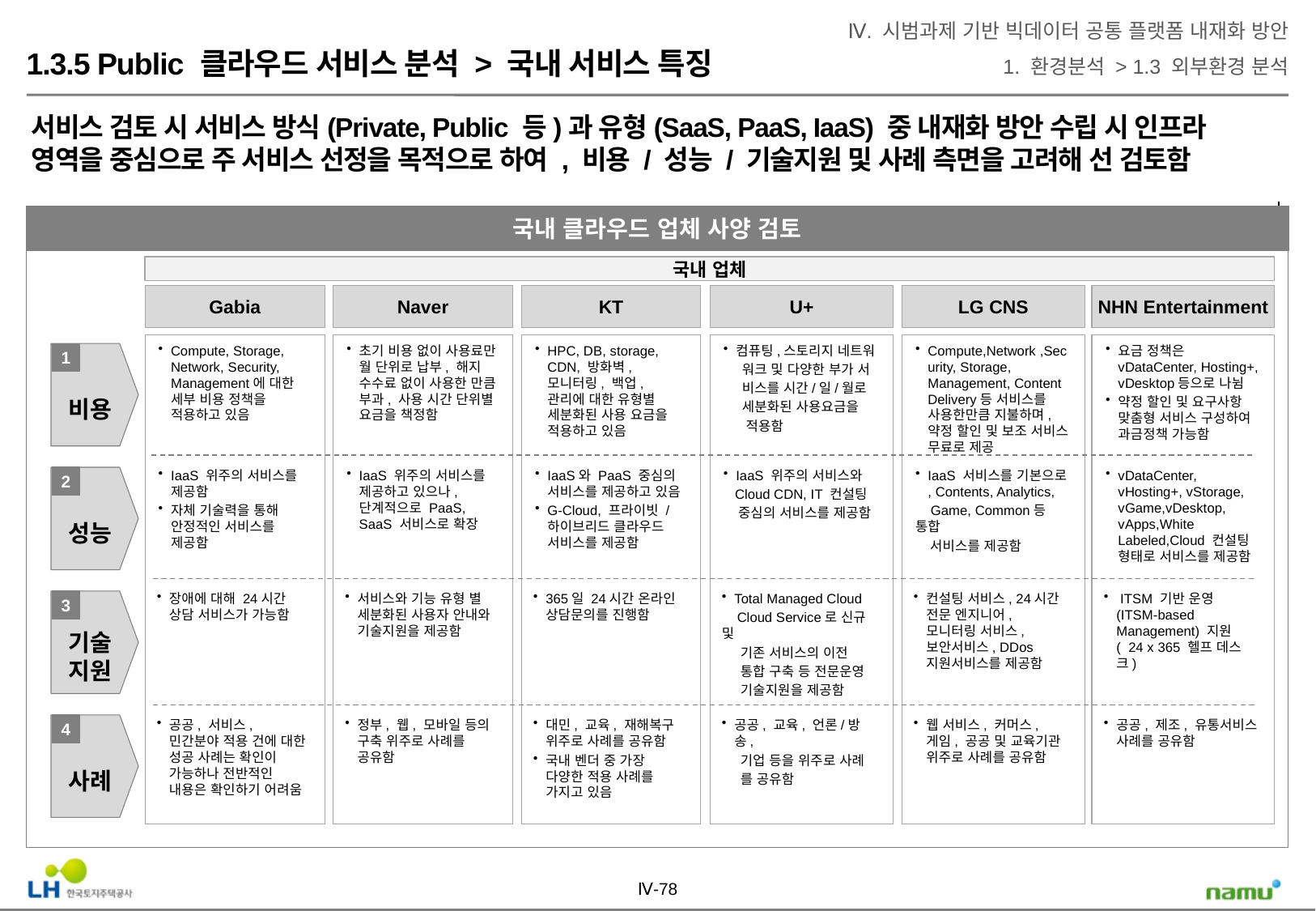

Ⅳ. 시범과제 기반 빅데이터 공통 플랫폼 내재화 방안
1. 환경분석 > 1.3 외부환경 분석
1.3.5 Public 클라우드 서비스 분석 > 국내 서비스 특징
서비스 검토 시 서비스 방식(Private, Public 등)과 유형(SaaS, PaaS, IaaS) 중 내재화 방안 수립 시 인프라 영역을 중심으로 주 서비스 선정을 목적으로 하여 , 비용 / 성능 / 기술지원 및 사례 측면을 고려해 선 검토함
국내 클라우드 업체 사양 검토

국내 업체
Gabia
Naver
KT
U+
LG CNS
NHN Entertainment

Compute, Storage, Network, Security, Management에 대한 세부 비용 정책을 적용하고 있음
초기 비용 없이 사용료만 월 단위로 납부, 해지 수수료 없이 사용한 만큼 부과, 사용 시간 단위별 요금을 책정함
HPC, DB, storage, CDN, 방화벽, 모니터링, 백업, 관리에 대한 유형별 세분화된 사용 요금을 적용하고 있음
컴퓨팅,스토리지 네트워
    워크 및 다양한 부가 서
    비스를 시간/일/월로
    세분화된 사용요금을
     적용함
Compute,Network ,Security, Storage, Management, Content Delivery등 서비스를 사용한만큼 지불하며, 약정 할인 및 보조 서비스 무료로 제공
요금 정책은 vDataCenter, Hosting+, vDesktop등으로 나뉨
약정 할인 및 요구사항 맞춤형 서비스 구성하여 과금정책 가능함

비용
1
IaaS 위주의 서비스를 제공함
자체 기술력을 통해 안정적인 서비스를 제공함
IaaS 위주의 서비스를 제공하고 있으나, 단계적으로 PaaS, SaaS 서비스로 확장
IaaS와 PaaS 중심의 서비스를 제공하고 있음
G-Cloud, 프라이빗 / 하이브리드 클라우드 서비스를 제공함
IaaS 위주의 서비스와
   Cloud CDN, IT 컨설팅
   중심의 서비스를 제공함
IaaS 서비스를 기본으로 , Contents, Analytics,
    Game, Common등 통합
   서비스를 제공함
vDataCenter, vHosting+, vStorage, vGame,vDesktop, vApps,White Labeled,Cloud 컨설팅 형태로 서비스를 제공함

성능
2
장애에 대해 24시간 상담 서비스가 가능함
서비스와 기능 유형 별 세분화된 사용자 안내와 기술지원을 제공함
365일 24시간 온라인 상담문의를 진행함
Total Managed Cloud
    Cloud Service로 신규 및
    기존 서비스의 이전
    통합 구축 등 전문운영
    기술지원을 제공함
컨설팅 서비스, 24시간 전문 엔지니어, 모니터링 서비스, 보안서비스, DDos 지원서비스를 제공함
 ITSM 기반 운영 (ITSM-based Management) 지원 (  24 x 365 헬프 데스크)

기술
지원
3
공공, 서비스, 민간분야 적용 건에 대한 성공 사례는 확인이 가능하나 전반적인 내용은 확인하기 어려움
정부, 웹, 모바일 등의 구축 위주로 사례를 공유함
대민, 교육, 재해복구 위주로 사례를 공유함
국내 벤더 중 가장 다양한 적용 사례를 가지고 있음
공공, 교육, 언론/방송,
    기업 등을 위주로 사례
    를 공유함
웹 서비스, 커머스, 게임, 공공 및 교육기관 위주로 사례를 공유함
공공, 제조, 유통서비스 사례를 공유함

사례
4